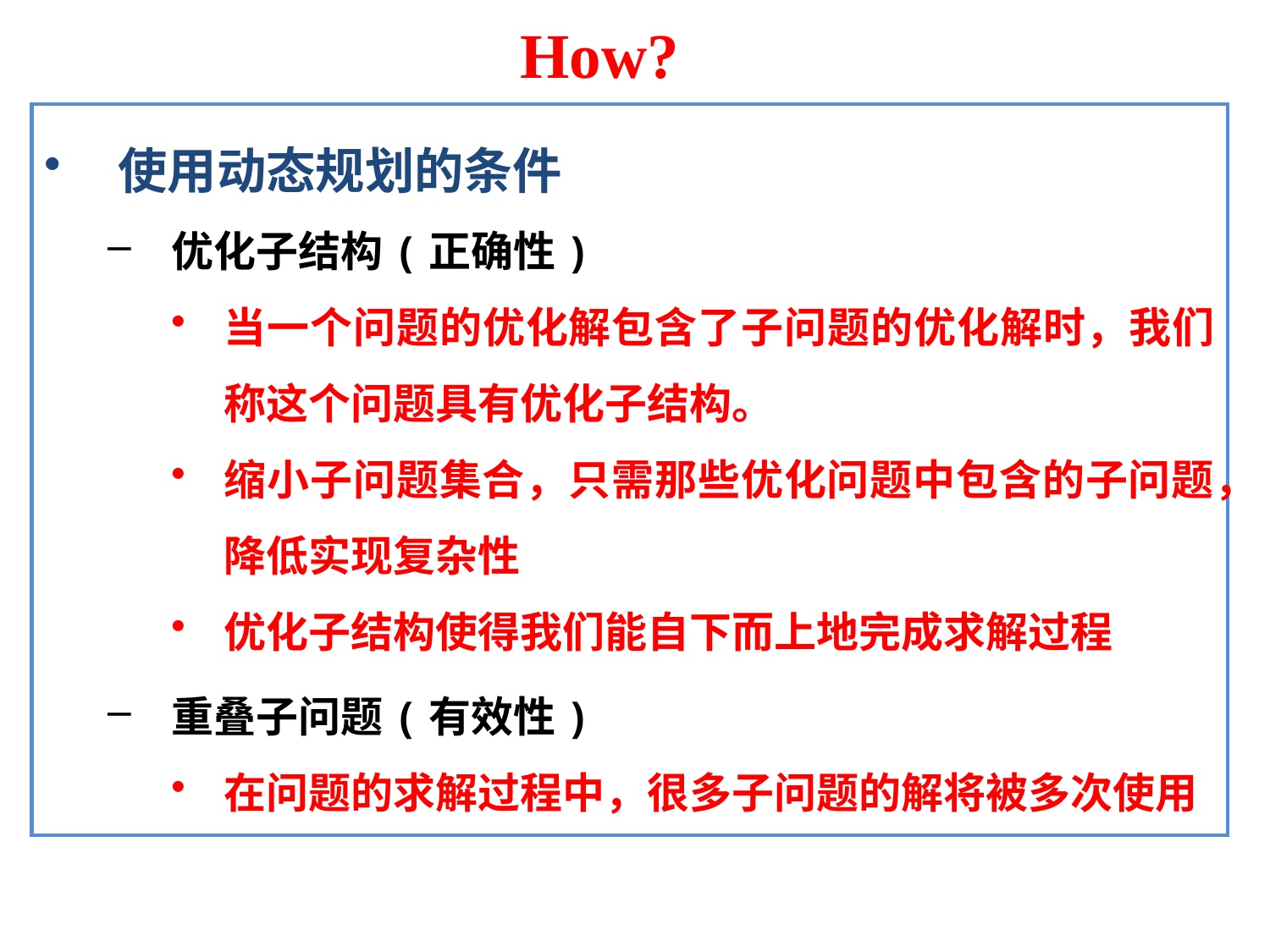

How?
使用动态规划的条件
优化子结构(正确性)
当一个问题的优化解包含了子问题的优化解时，我们称这个问题具有优化子结构。
缩小子问题集合，只需那些优化问题中包含的子问题，降低实现复杂性
优化子结构使得我们能自下而上地完成求解过程
重叠子问题(有效性)
在问题的求解过程中，很多子问题的解将被多次使用